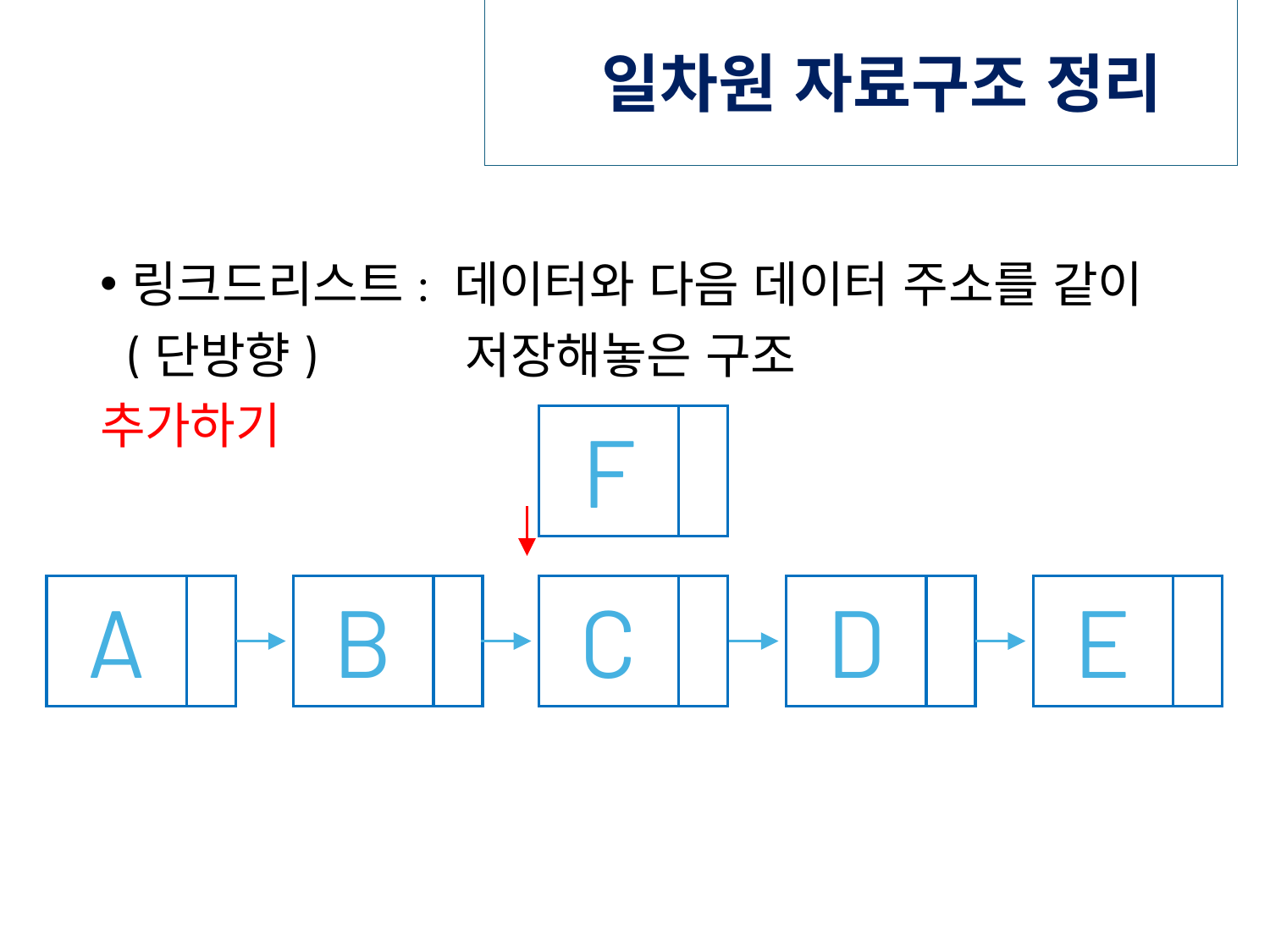

# 일차원 자료구조 정리
링크드리스트: 데이터와 다음 데이터 주소를 같이
   (단방향)	          저장해놓은 구조
추가하기

F

A

B

C

D

E